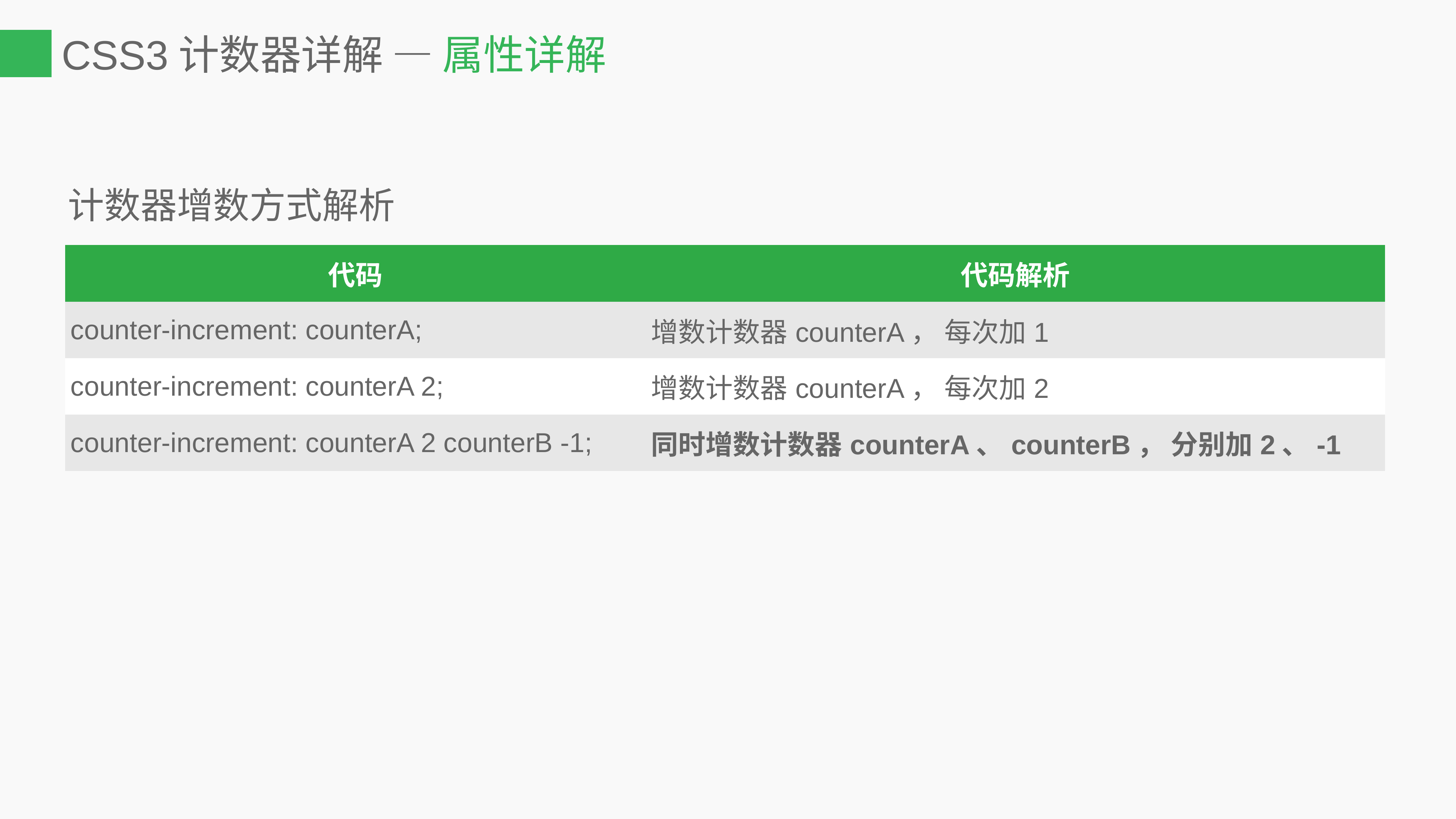

# CSS3计数器详解 — 属性详解
计数器增数方式解析
| 代码 | 代码解析 |
| --- | --- |
| counter-increment: counterA; | 增数计数器counterA， 每次加1 |
| counter-increment: counterA 2; | 增数计数器counterA， 每次加2 |
| counter-increment: counterA 2 counterB -1; | 同时增数计数器counterA、counterB， 分别加2、-1 |